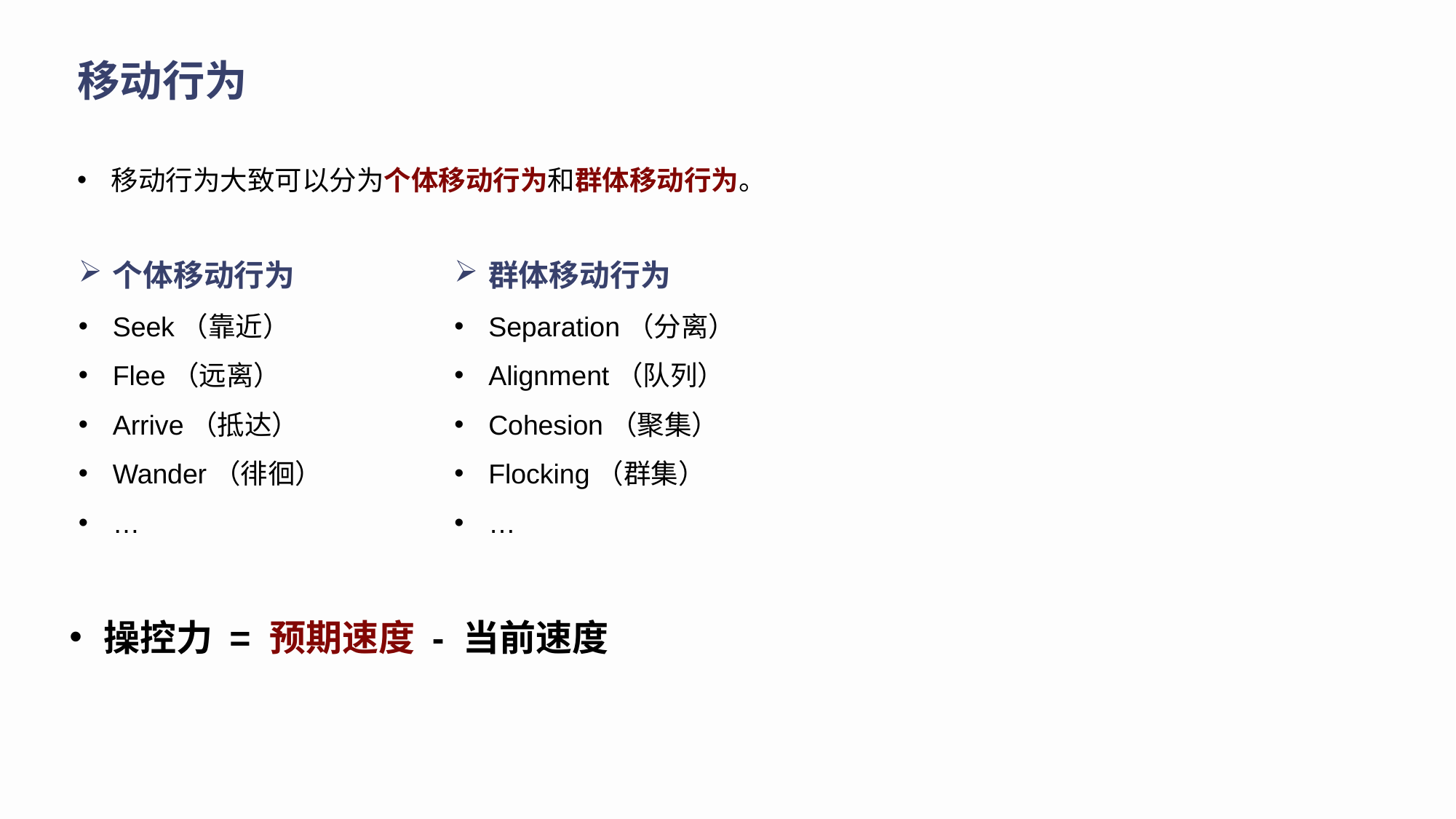

移动行为
移动行为大致可以分为个体移动行为和群体移动行为。
个体移动行为
Seek（靠近）
Flee（远离）
Arrive（抵达）
Wander（徘徊）
…
群体移动行为
Separation（分离）
Alignment（队列）
Cohesion（聚集）
Flocking（群集）
…
操控力 = 预期速度 - 当前速度